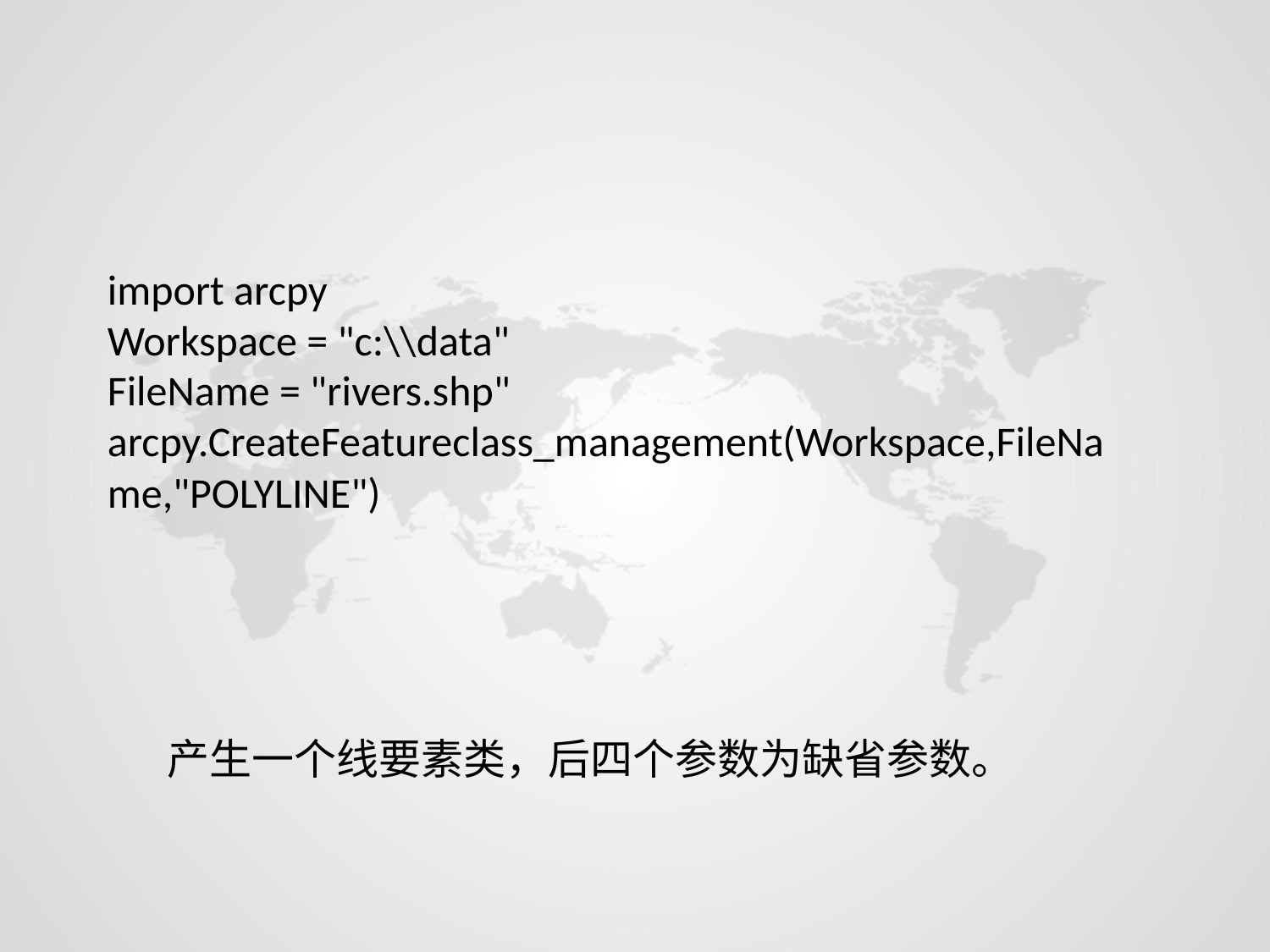

import arcpy
Workspace = "c:\\data"
FileName = "rivers.shp"
arcpy.CreateFeatureclass_management(Workspace,FileName,"POLYLINE")
产生一个线要素类，后四个参数为缺省参数。